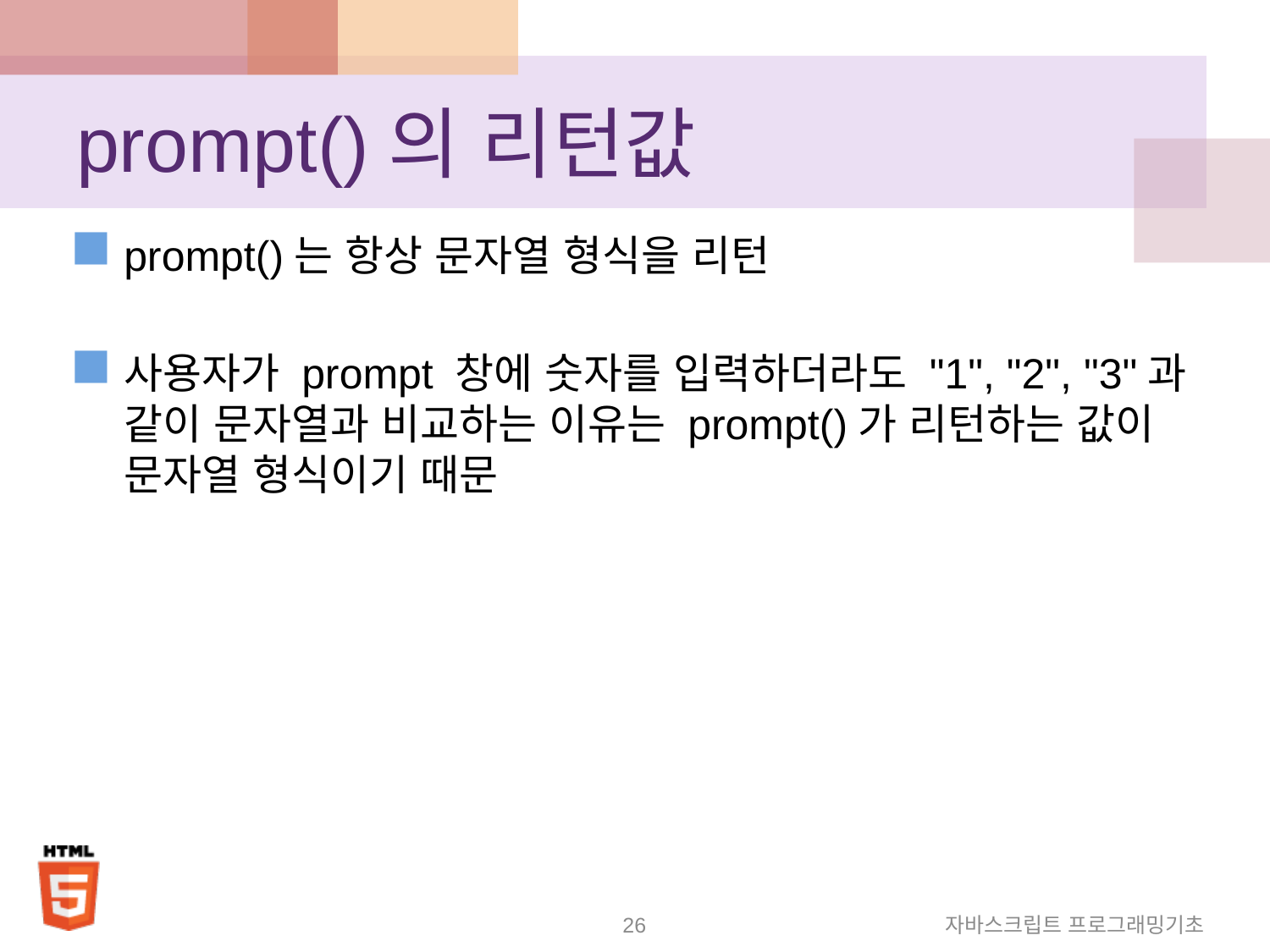

# prompt()의 리턴값
prompt()는 항상 문자열 형식을 리턴

사용자가 prompt 창에 숫자를 입력하더라도 "1", "2", "3"과 같이 문자열과 비교하는 이유는 prompt()가 리턴하는 값이 문자열 형식이기 때문

26
자바스크립트 프로그래밍기초